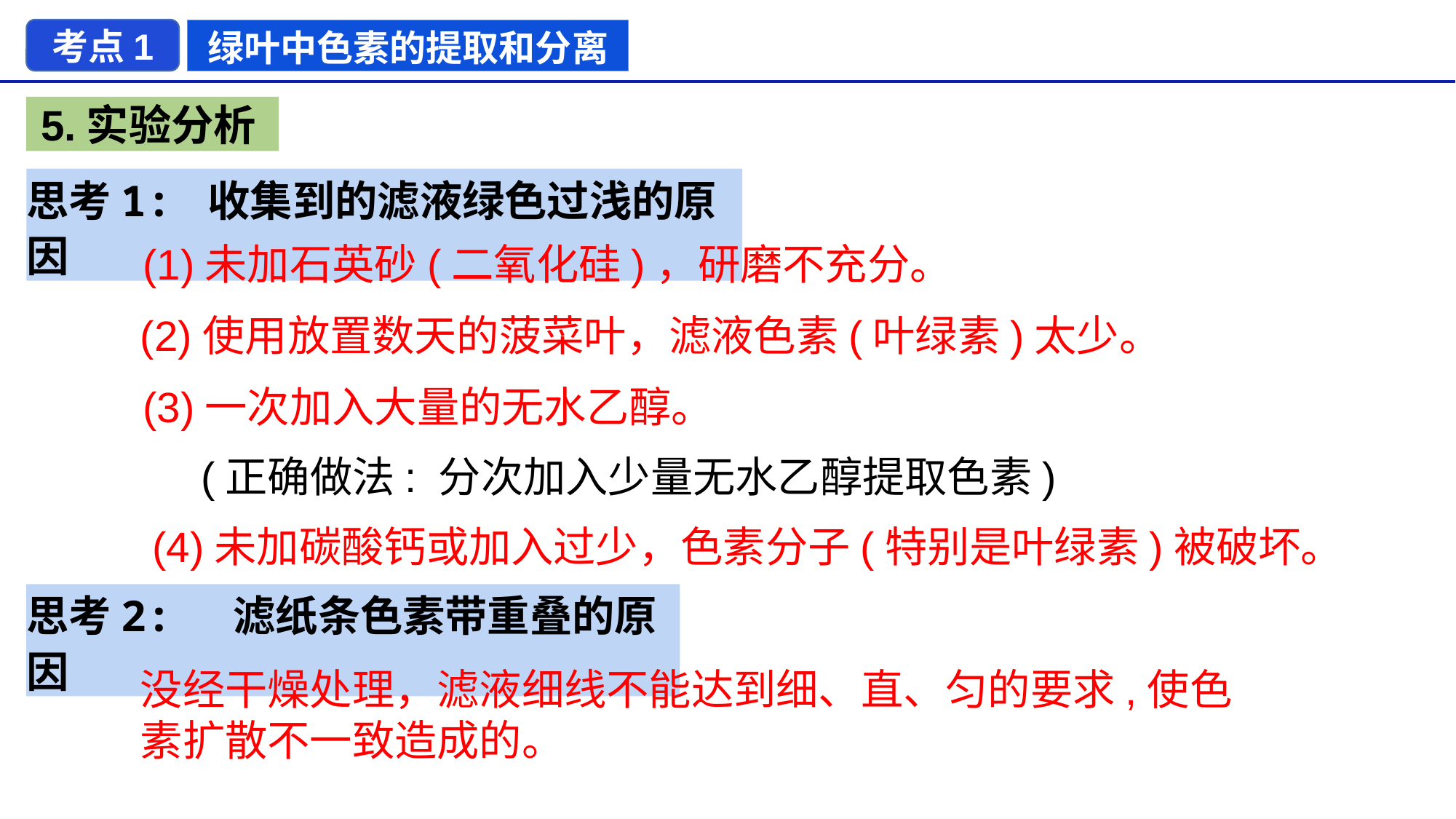

考点1
绿叶中色素的提取和分离

5.实验分析
思考1: 收集到的滤液绿色过浅的原因
(1)未加石英砂(二氧化硅)，研磨不充分。
(2)使用放置数天的菠菜叶，滤液色素(叶绿素)太少。
(3)一次加入大量的无水乙醇。
(正确做法: 分次加入少量无水乙醇提取色素)
(4)未加碳酸钙或加入过少，色素分子(特别是叶绿素)被破坏。
思考2:  滤纸条色素带重叠的原因
没经干燥处理，滤液细线不能达到细、直、匀的要求,使色素扩散不一致造成的。